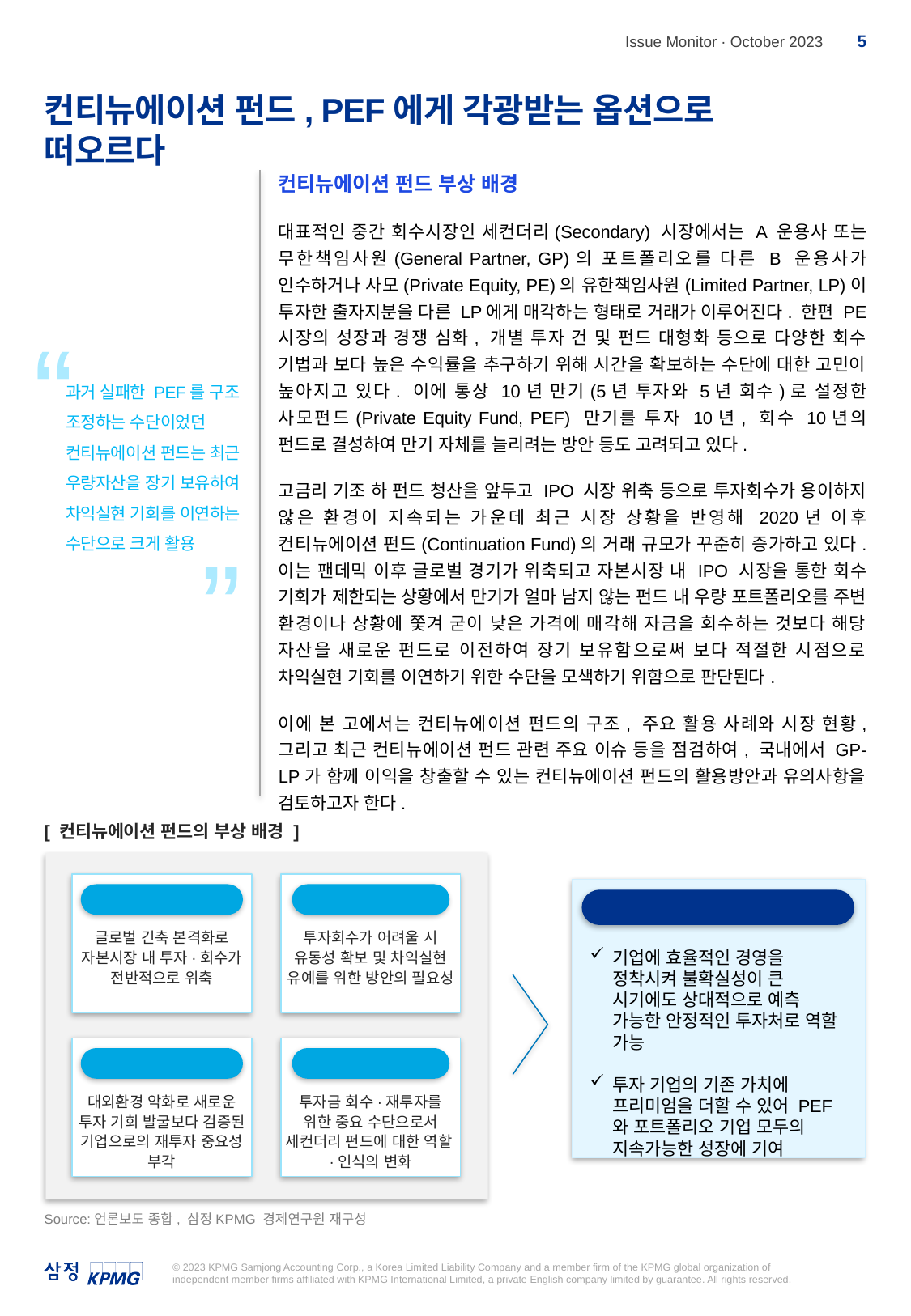

컨티뉴에이션 펀드, PEF에게 각광받는 옵션으로 떠오르다
컨티뉴에이션 펀드 부상 배경
대표적인 중간 회수시장인 세컨더리(Secondary) 시장에서는 A 운용사 또는 무한책임사원(General Partner, GP)의 포트폴리오를 다른 B 운용사가 인수하거나 사모(Private Equity, PE)의 유한책임사원(Limited Partner, LP)이 투자한 출자지분을 다른 LP에게 매각하는 형태로 거래가 이루어진다. 한편 PE 시장의 성장과 경쟁 심화, 개별 투자 건 및 펀드 대형화 등으로 다양한 회수 기법과 보다 높은 수익률을 추구하기 위해 시간을 확보하는 수단에 대한 고민이 높아지고 있다. 이에 통상 10년 만기(5년 투자와 5년 회수)로 설정한 사모펀드(Private Equity Fund, PEF) 만기를 투자 10년, 회수 10년의 펀드로 결성하여 만기 자체를 늘리려는 방안 등도 고려되고 있다.
고금리 기조 하 펀드 청산을 앞두고 IPO 시장 위축 등으로 투자회수가 용이하지 않은 환경이 지속되는 가운데 최근 시장 상황을 반영해 2020년 이후 컨티뉴에이션 펀드(Continuation Fund)의 거래 규모가 꾸준히 증가하고 있다. 이는 팬데믹 이후 글로벌 경기가 위축되고 자본시장 내 IPO 시장을 통한 회수 기회가 제한되는 상황에서 만기가 얼마 남지 않는 펀드 내 우량 포트폴리오를 주변 환경이나 상황에 쫓겨 굳이 낮은 가격에 매각해 자금을 회수하는 것보다 해당 자산을 새로운 펀드로 이전하여 장기 보유함으로써 보다 적절한 시점으로 차익실현 기회를 이연하기 위한 수단을 모색하기 위함으로 판단된다.
이에 본 고에서는 컨티뉴에이션 펀드의 구조, 주요 활용 사례와 시장 현황, 그리고 최근 컨티뉴에이션 펀드 관련 주요 이슈 등을 점검하여, 국내에서 GP-LP가 함께 이익을 창출할 수 있는 컨티뉴에이션 펀드의 활용방안과 유의사항을 검토하고자 한다.
“
과거 실패한 PEF를 구조 조정하는 수단이었던 컨티뉴에이션 펀드는 최근 우량자산을 장기 보유하여 차익실현 기회를 이연하는 수단으로 크게 활용
”
[ 컨티뉴에이션 펀드의 부상 배경 ]

글로벌 긴축 본격화로 자본시장 내 투자·회수가 전반적으로 위축
동인 1
투자회수가 어려울 시 유동성 확보 및 차익실현 유예를 위한 방안의 필요성
동인 2

컨티뉴에이션 펀드의 부상
기업에 효율적인 경영을 정착시켜 불확실성이 큰 시기에도 상대적으로 예측 가능한 안정적인 투자처로 역할 가능

투자 기업의 기존 가치에 프리미엄을 더할 수 있어 PEF와 포트폴리오 기업 모두의 지속가능한 성장에 기여

대외환경 악화로 새로운 투자 기회 발굴보다 검증된 기업으로의 재투자 중요성 부각
동인 3
투자금 회수·재투자를 위한 중요 수단으로서 세컨더리 펀드에 대한 역할·인식의 변화
동인 4
Source:언론보도 종합, 삼정KPMG 경제연구원 재구성